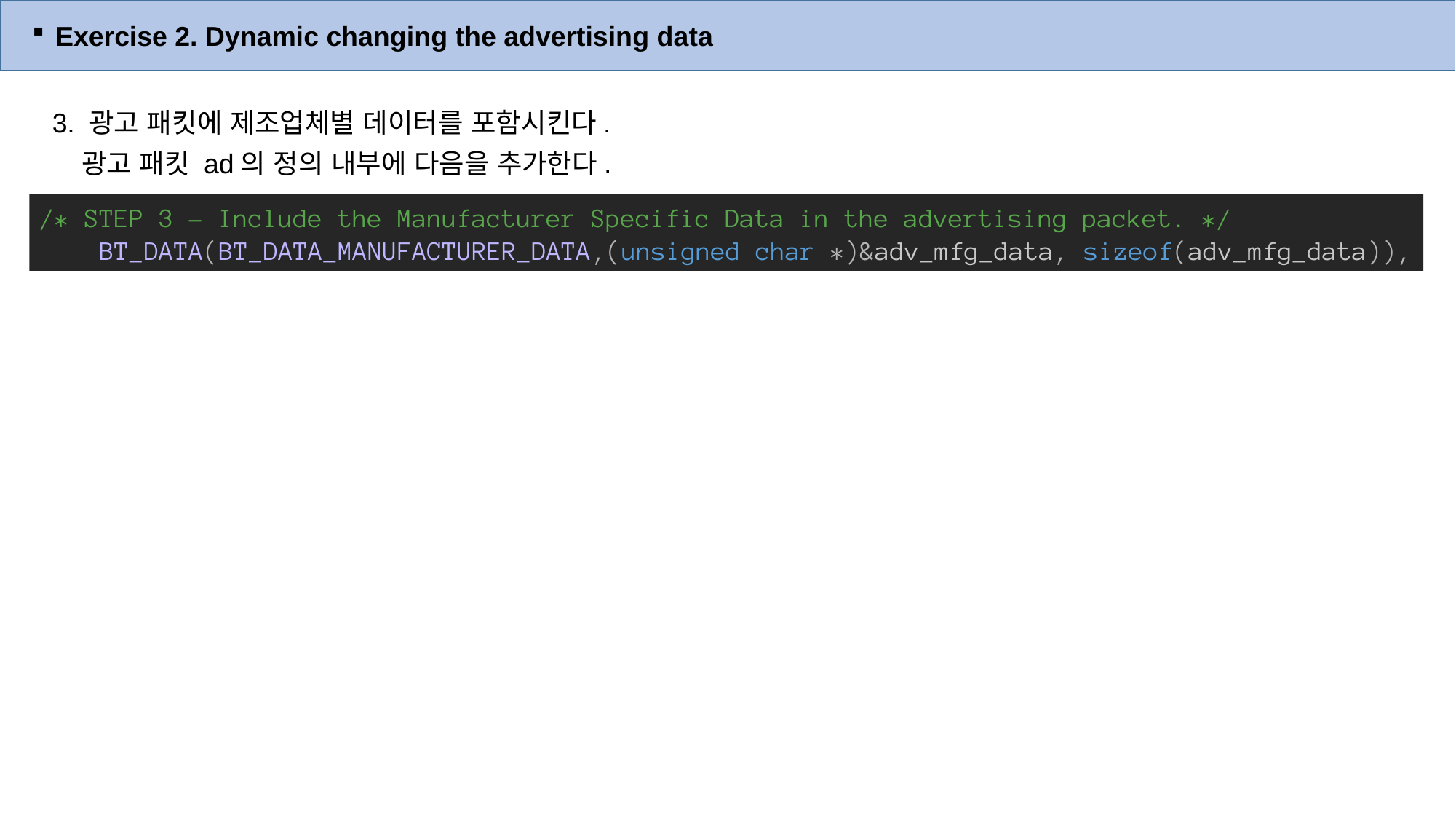

Exercise 2. Dynamic changing the advertising data
3. 광고 패킷에 제조업체별 데이터를 포함시킨다.
   광고 패킷 ad의 정의 내부에 다음을 추가한다.
/* STEP 3 - Include the Manufacturer Specific Data in the advertising packet. */
    BT_DATA(BT_DATA_MANUFACTURER_DATA,(unsigned char *)&adv_mfg_data, sizeof(adv_mfg_data)),